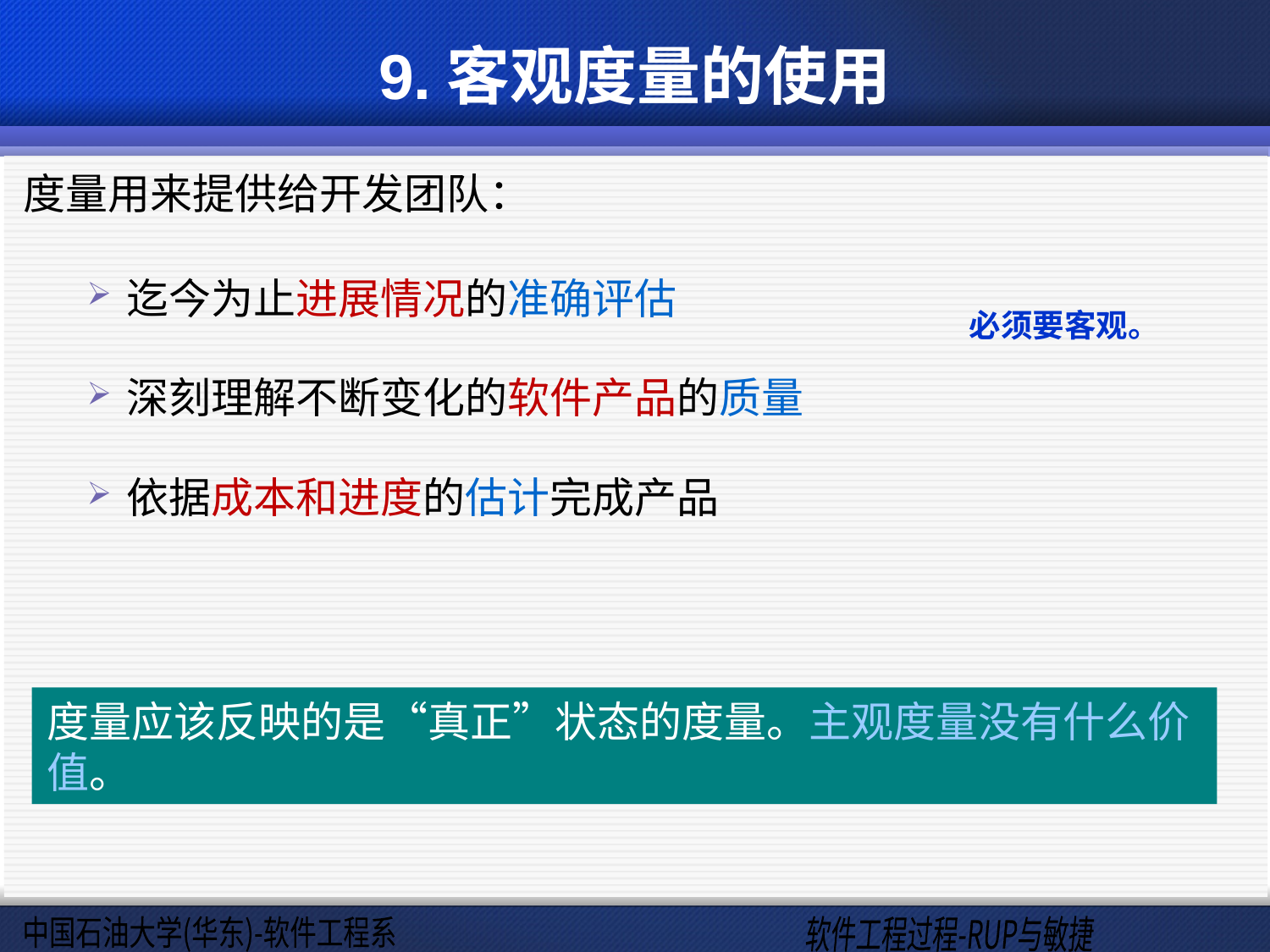

# 9.客观度量的使用
度量用来提供给开发团队：
迄今为止进展情况的准确评估
深刻理解不断变化的软件产品的质量
依据成本和进度的估计完成产品
必须要客观。
度量应该反映的是“真正”状态的度量。主观度量没有什么价值。